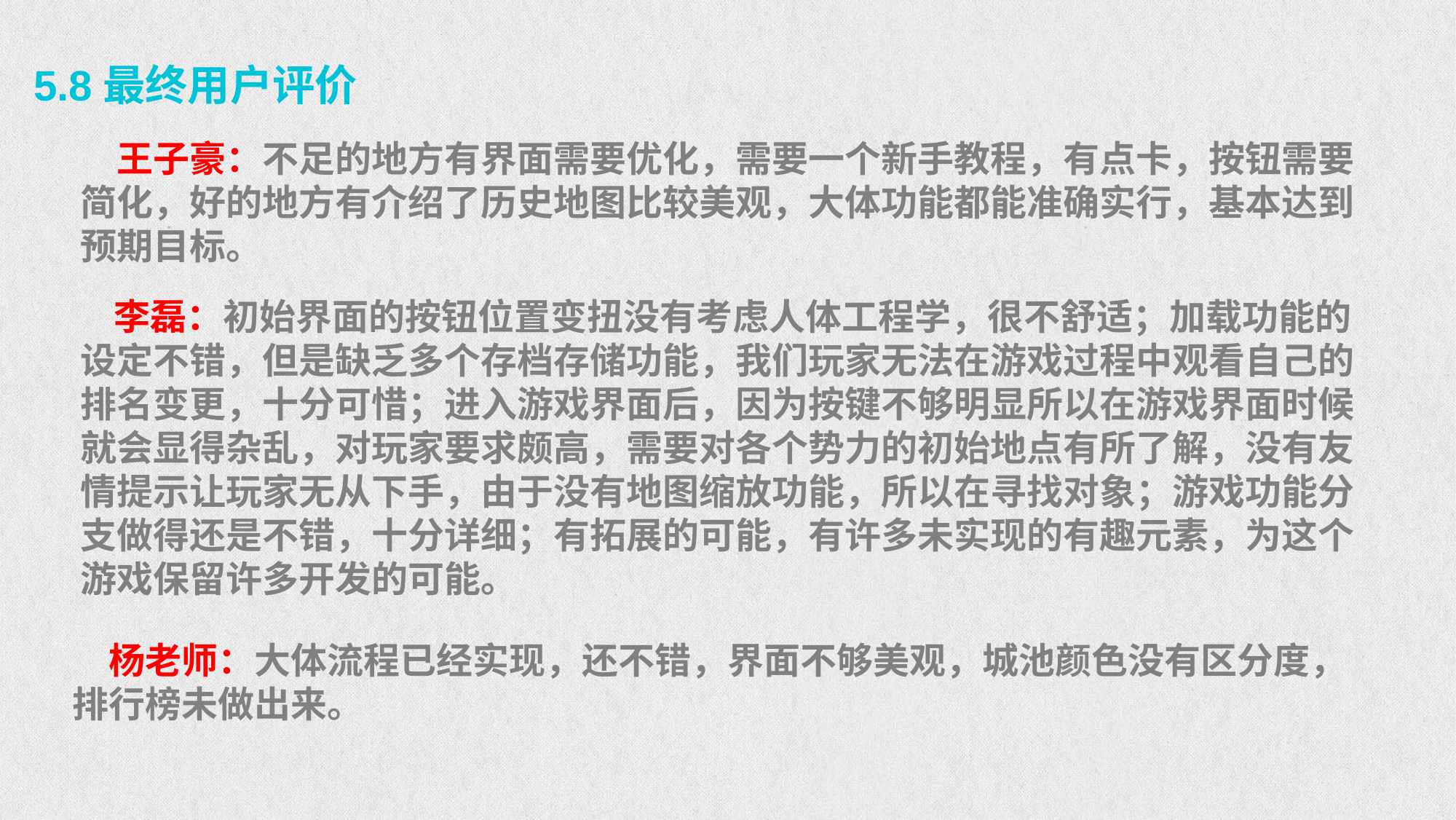

5.8最终用户评价
王子豪：不足的地方有界面需要优化，需要一个新手教程，有点卡，按钮需要简化，好的地方有介绍了历史地图比较美观，大体功能都能准确实行，基本达到预期目标。

   李磊：初始界面的按钮位置变扭没有考虑人体工程学，很不舒适；加载功能的设定不错，但是缺乏多个存档存储功能，我们玩家无法在游戏过程中观看自己的排名变更，十分可惜；进入游戏界面后，因为按键不够明显所以在游戏界面时候就会显得杂乱，对玩家要求颇高，需要对各个势力的初始地点有所了解，没有友情提示让玩家无从下手，由于没有地图缩放功能，所以在寻找对象；游戏功能分支做得还是不错，十分详细；有拓展的可能，有许多未实现的有趣元素，为这个游戏保留许多开发的可能。
杨老师：大体流程已经实现，还不错，界面不够美观，城池颜色没有区分度，排行榜未做出来。